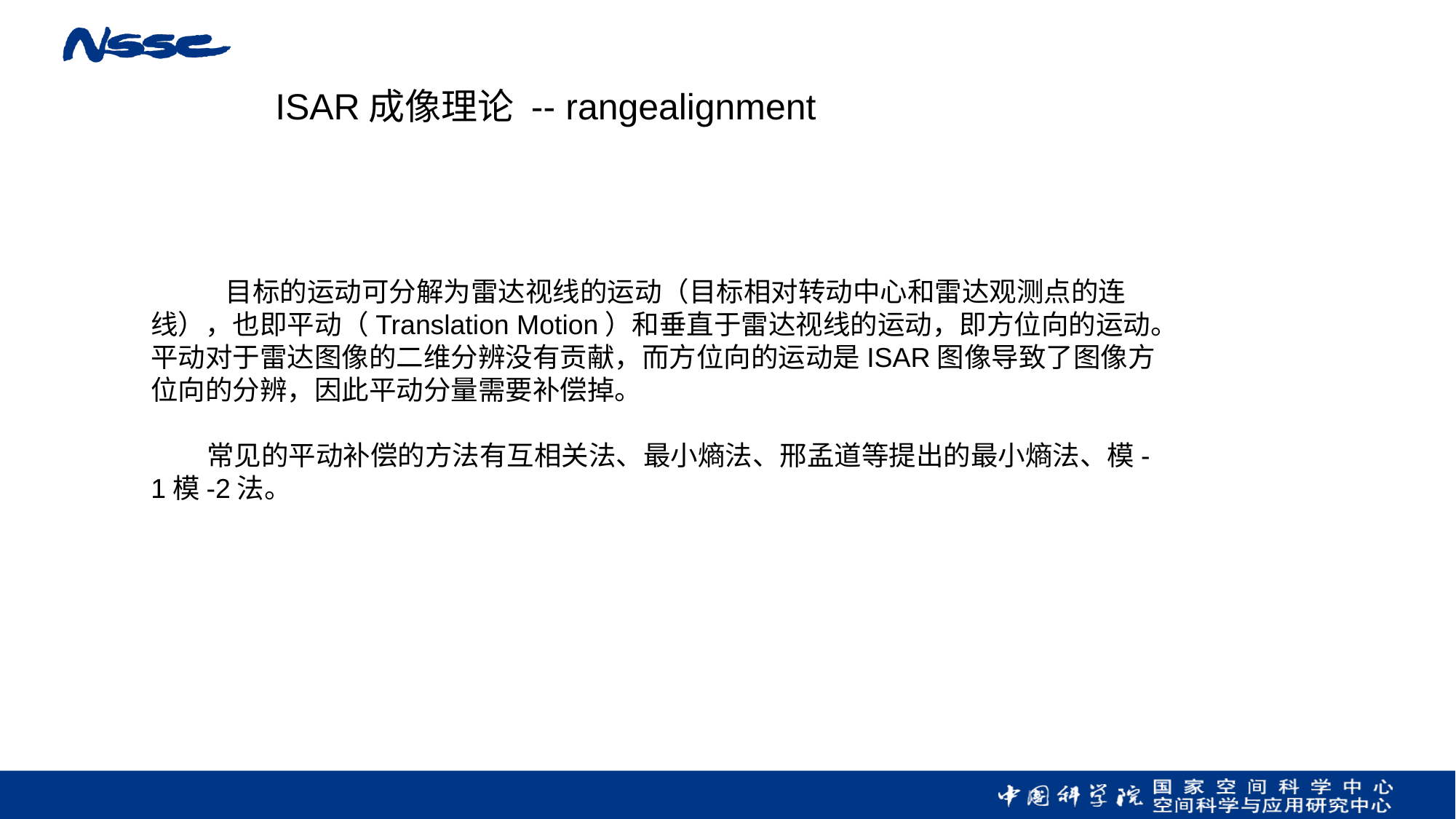

ISAR成像理论 -- rangealignment

           目标的运动可分解为雷达视线的运动（目标相对转动中心和雷达观测点的连线），也即平动（Translation Motion）和垂直于雷达视线的运动，即方位向的运动。平动对于雷达图像的二维分辨没有贡献，而方位向的运动是ISAR图像导致了图像方位向的分辨，因此平动分量需要补偿掉。

        常见的平动补偿的方法有互相关法、最小熵法、邢孟道等提出的最小熵法、模-1模-2法。